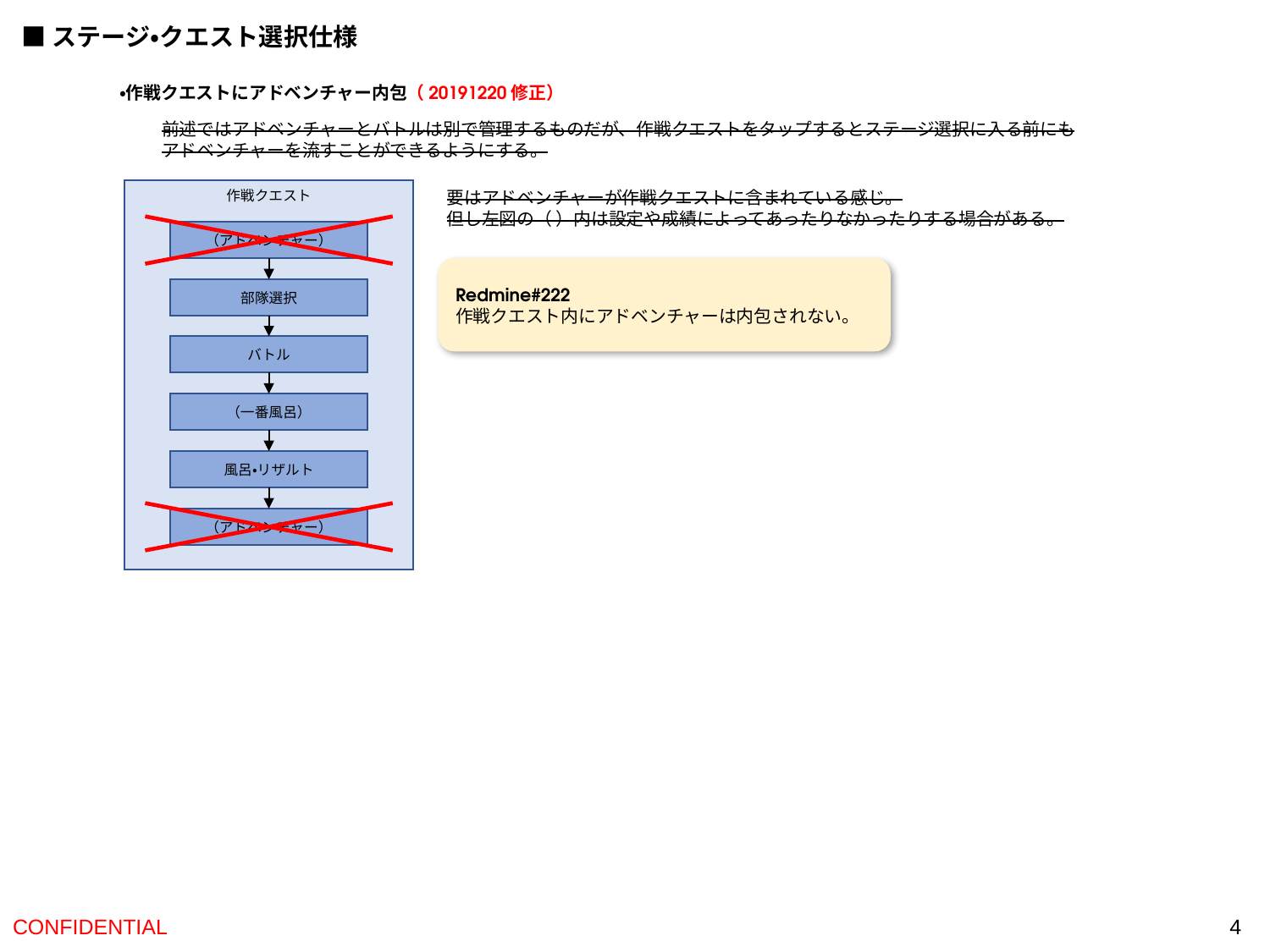

■ステージ・クエスト選択仕様
・作戦クエストにアドベンチャー内包（20191220修正）
前述ではアドベンチャーとバトルは別で管理するものだが、作戦クエストをタップするとステージ選択に入る前にも
アドベンチャーを流すことができるようにする。
作戦クエスト
（アドベンチャー）
部隊選択
バトル
（一番風呂）
風呂・リザルト
（アドベンチャー）
要はアドベンチャーが作戦クエストに含まれている感じ。
但し左図の（ ）内は設定や成績によってあったりなかったりする場合がある。
Redmine#222
作戦クエスト内にアドベンチャーは内包されない。
4
CONFIDENTIAL